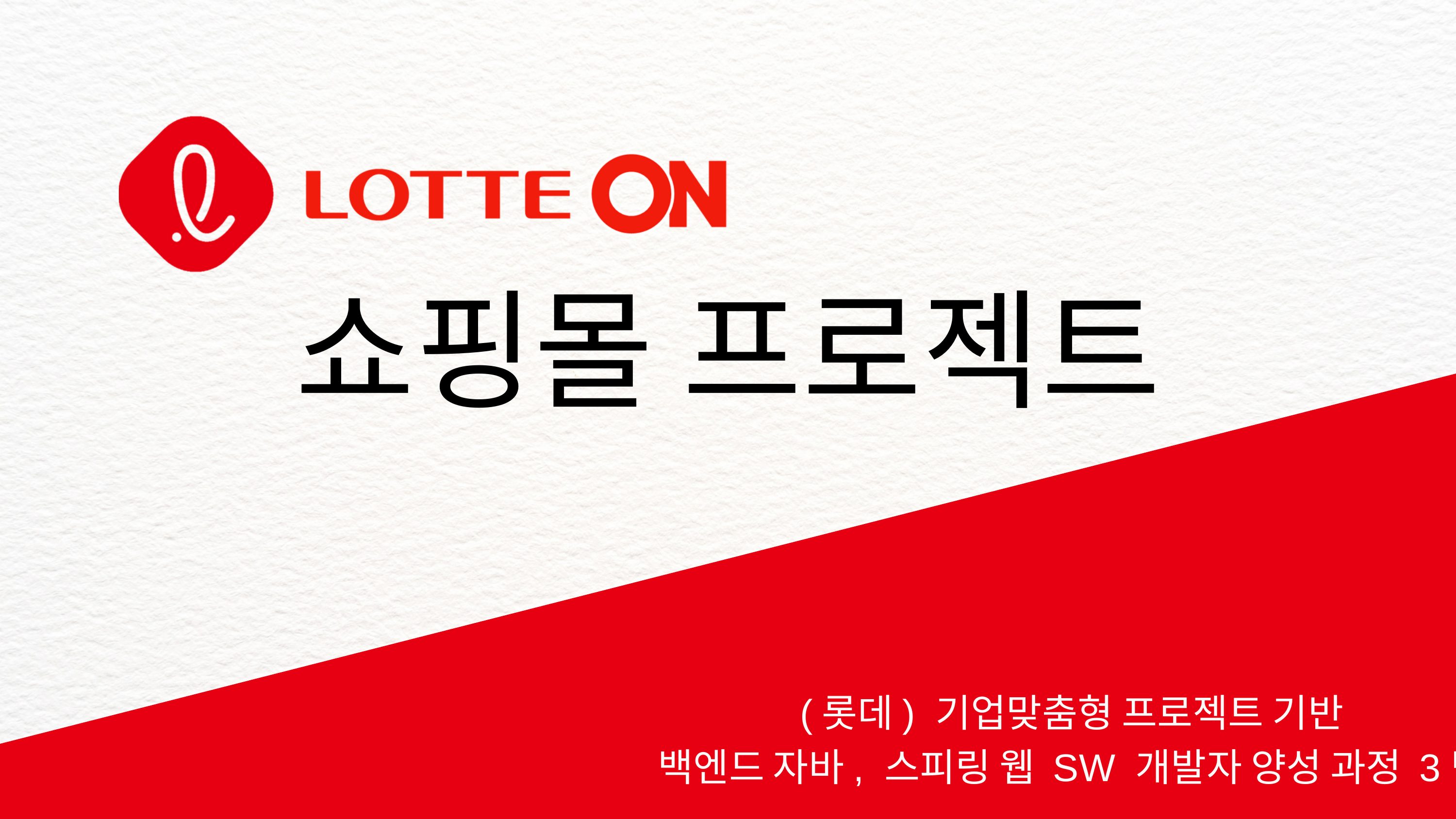

쇼핑몰 프로젝트

(롯데) 기업맞춤형 프로젝트 기반
백엔드 자바, 스피링 웹 SW 개발자 양성 과정 3팀